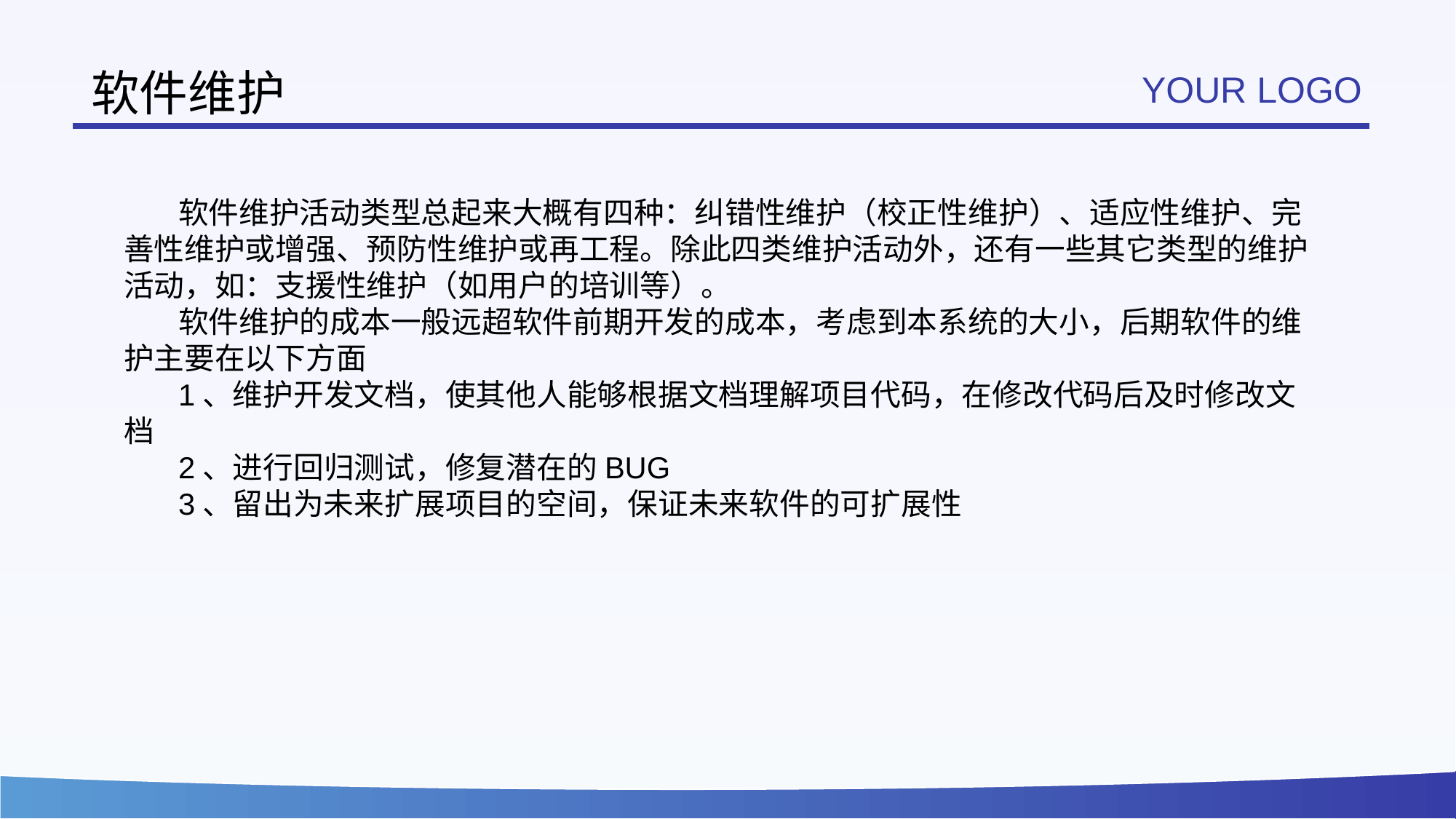

# 软件维护
YOUR LOGO
软件维护活动类型总起来大概有四种：纠错性维护（校正性维护）、适应性维护、完善性维护或增强、预防性维护或再工程。除此四类维护活动外，还有一些其它类型的维护活动，如：支援性维护（如用户的培训等）。
软件维护的成本一般远超软件前期开发的成本，考虑到本系统的大小，后期软件的维护主要在以下方面
1、维护开发文档，使其他人能够根据文档理解项目代码，在修改代码后及时修改文档
2、进行回归测试，修复潜在的BUG
3、留出为未来扩展项目的空间，保证未来软件的可扩展性